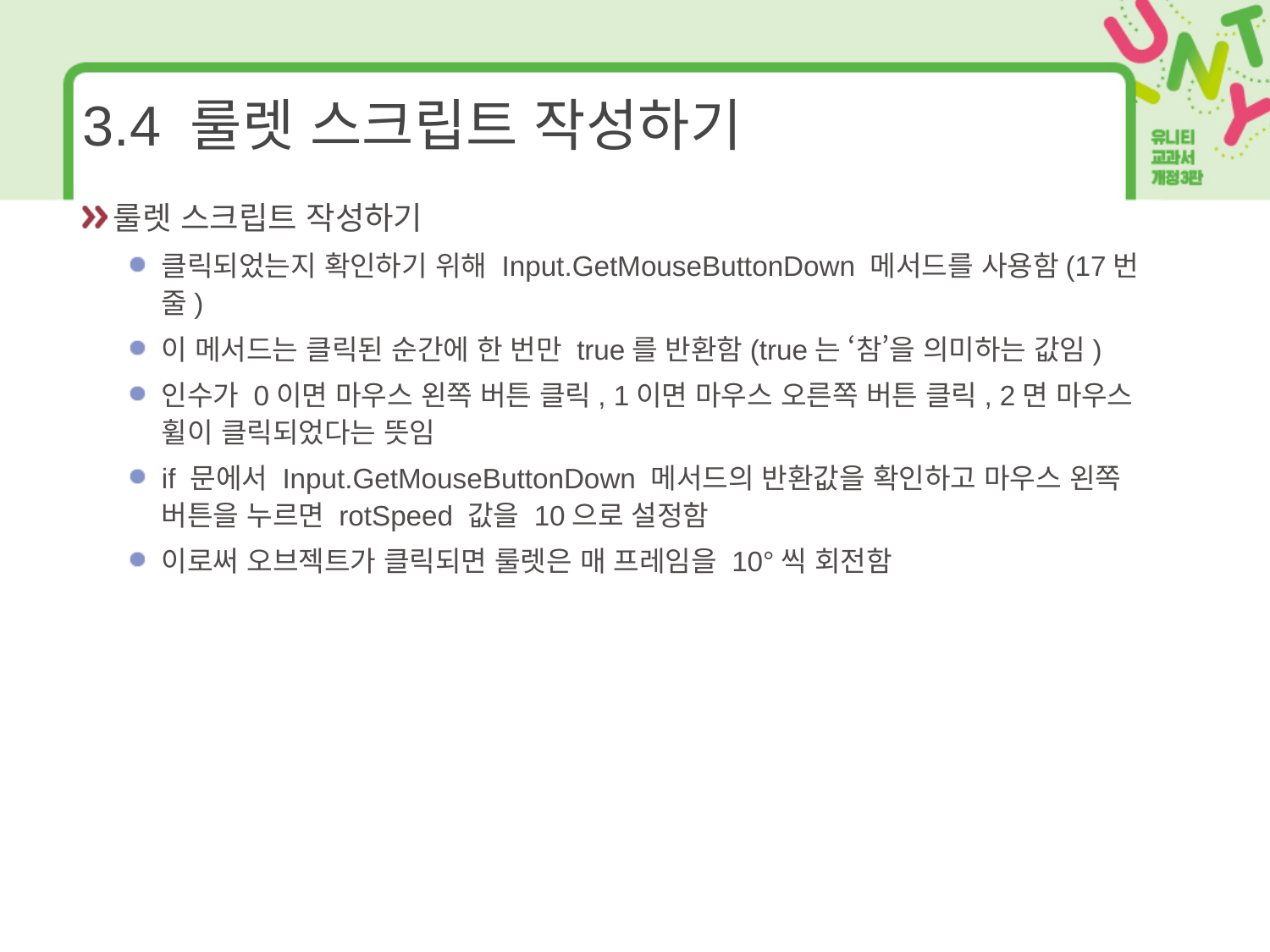

# 3.4 룰렛 스크립트 작성하기
룰렛 스크립트 작성하기
클릭되었는지 확인하기 위해 Input.GetMouseButtonDown 메서드를 사용함(17번 줄)
이 메서드는 클릭된 순간에 한 번만 true를 반환함(true는 ‘참’을 의미하는 값임)
인수가 0이면 마우스 왼쪽 버튼 클릭, 1이면 마우스 오른쪽 버튼 클릭, 2면 마우스 휠이 클릭되었다는 뜻임
if 문에서 Input.GetMouseButtonDown 메서드의 반환값을 확인하고 마우스 왼쪽 버튼을 누르면 rotSpeed 값을 10으로 설정함
이로써 오브젝트가 클릭되면 룰렛은 매 프레임을 10°씩 회전함